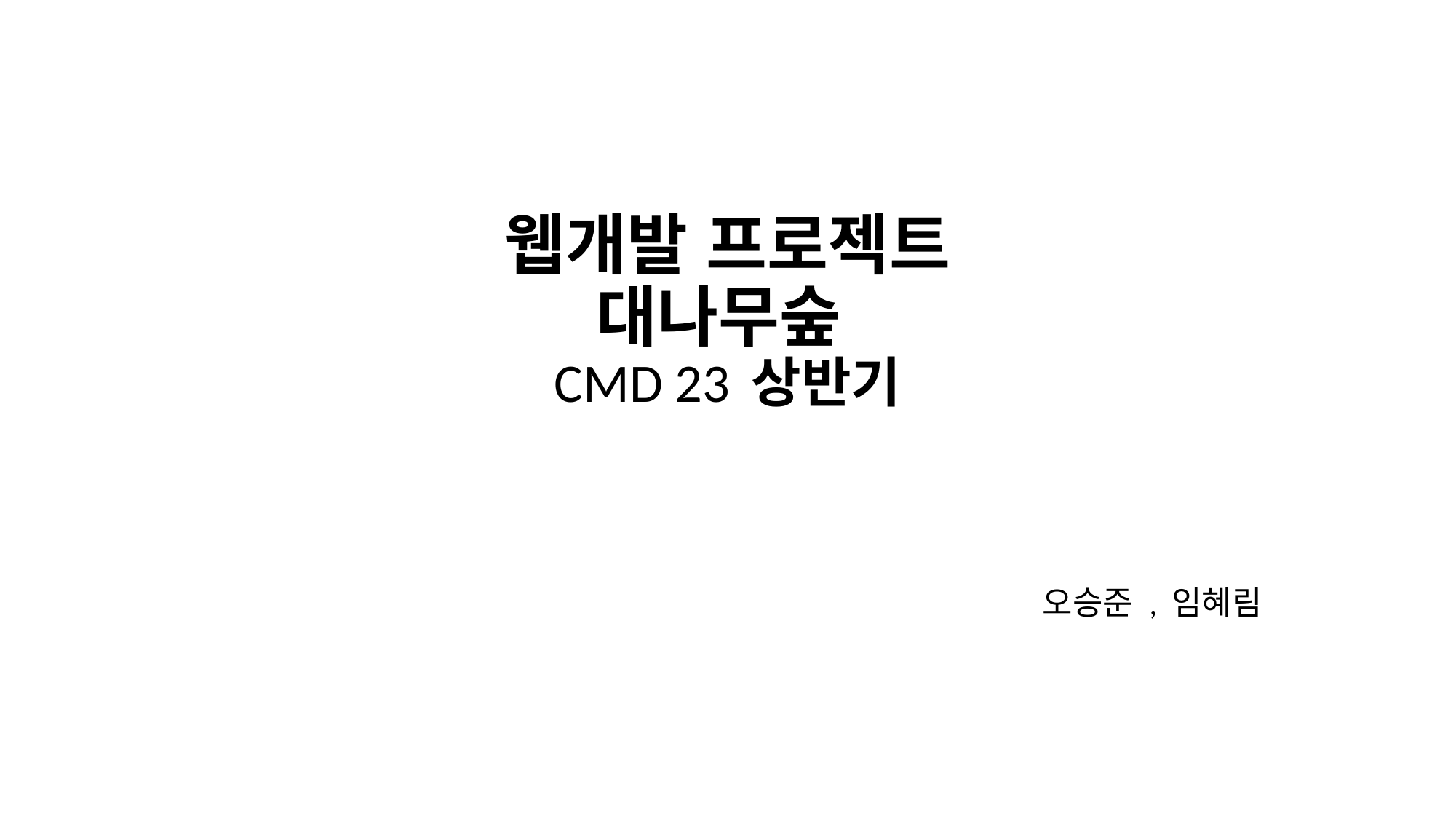

# 웹개발 프로젝트 대나무숲 CMD 23 상반기

오승준 , 임혜림